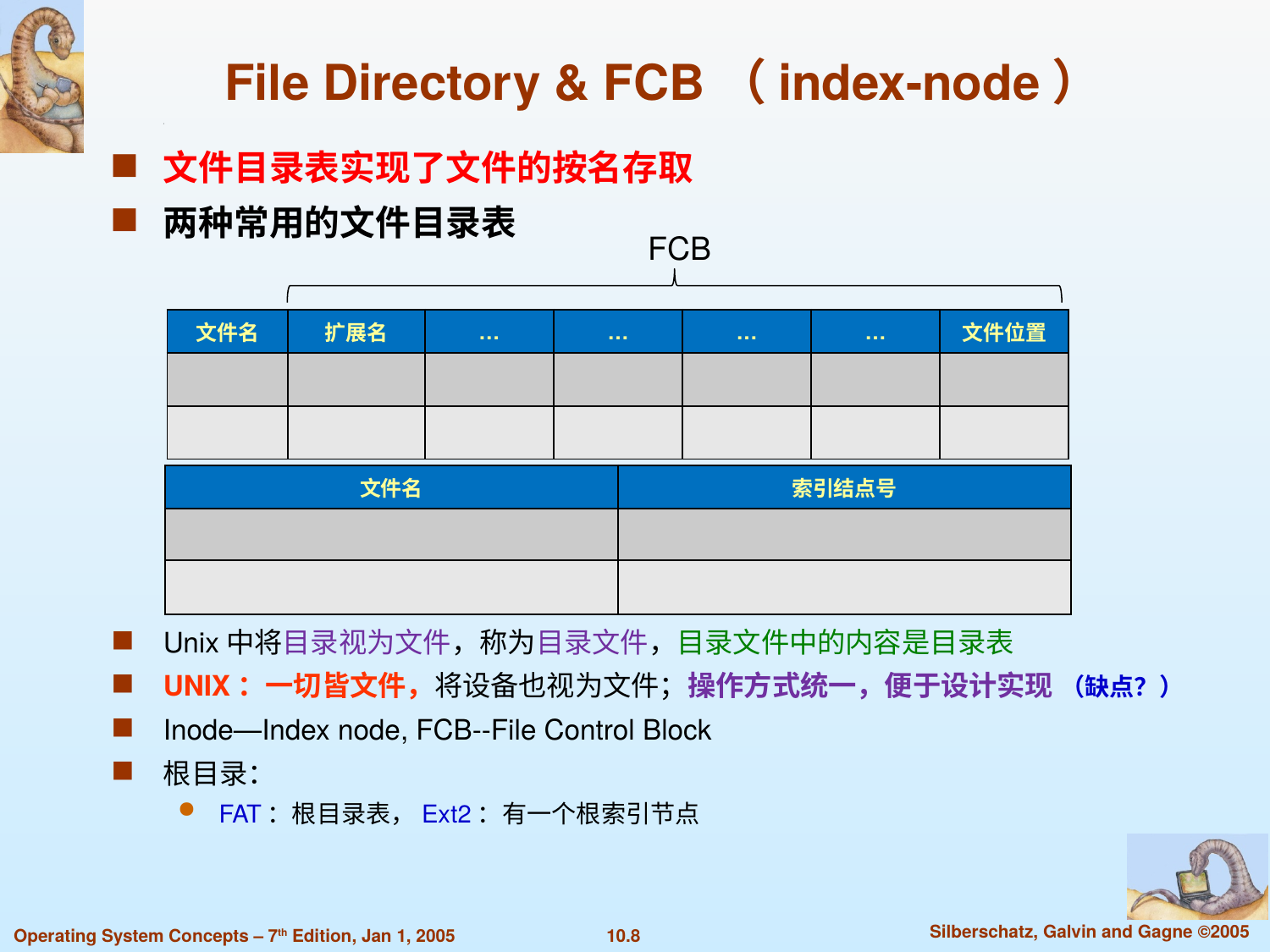

File Directory & FCB（index-node）

文件目录表实现了文件的按名存取
两种常用的文件目录表

Unix中将目录视为文件，称为目录文件，目录文件中的内容是目录表
UNIX：一切皆文件，将设备也视为文件；操作方式统一，便于设计实现 （缺点？）
Inode—Index node, FCB--File Control Block
根目录：
FAT：根目录表，Ext2：有一个根索引节点
FCB
| 文件名 | 扩展名 | … | … | … | … | 文件位置 |
| --- | --- | --- | --- | --- | --- | --- |
|  |  |  |  |  |  |  |
|  |  |  |  |  |  |  |
| 文件名 | 索引结点号 |
| --- | --- |
|  |  |
|  |  |